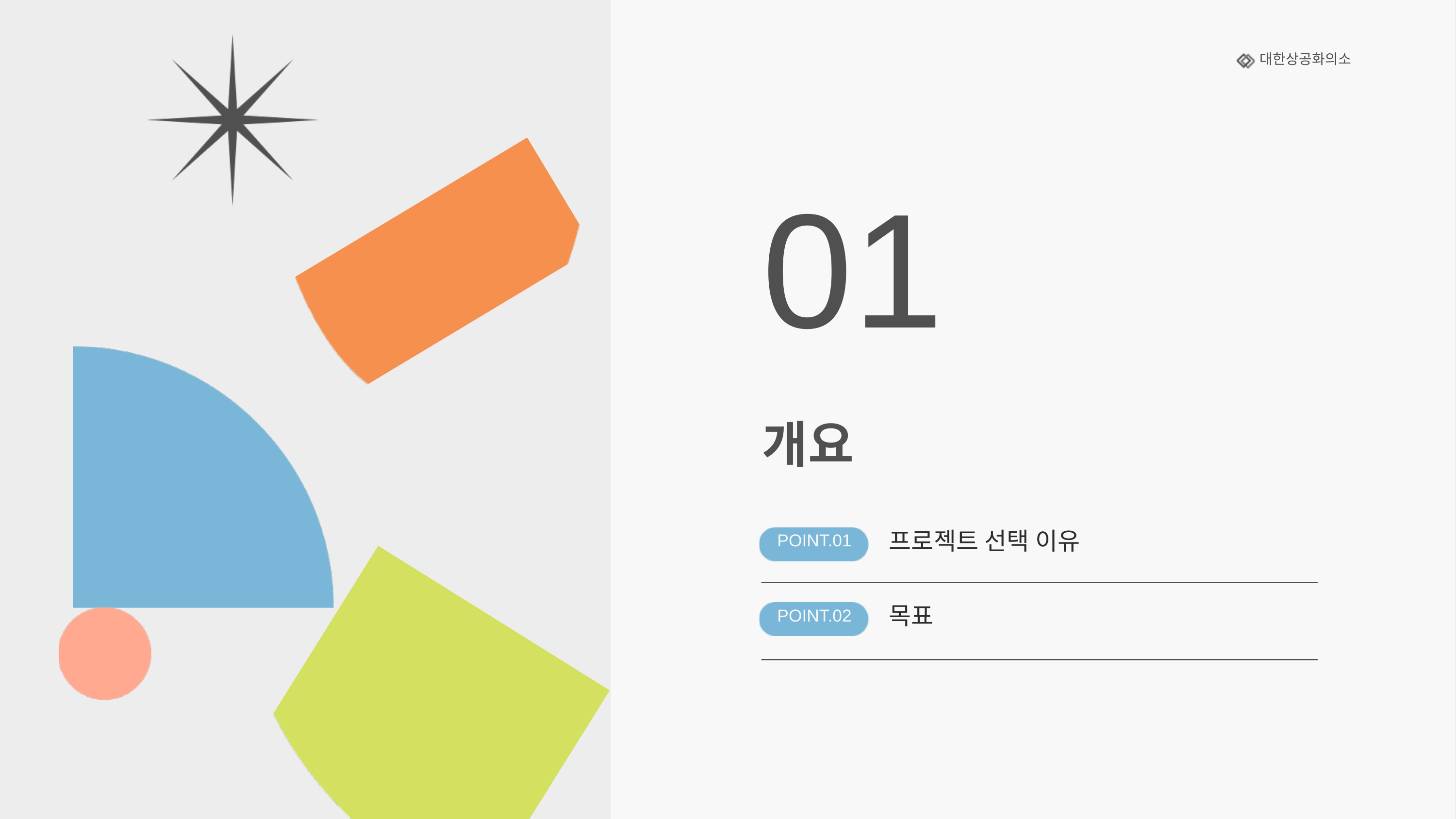

대한상공화의소

01

개요
프로젝트 선택 이유

POINT.01

목표

POINT.02

POINT.03